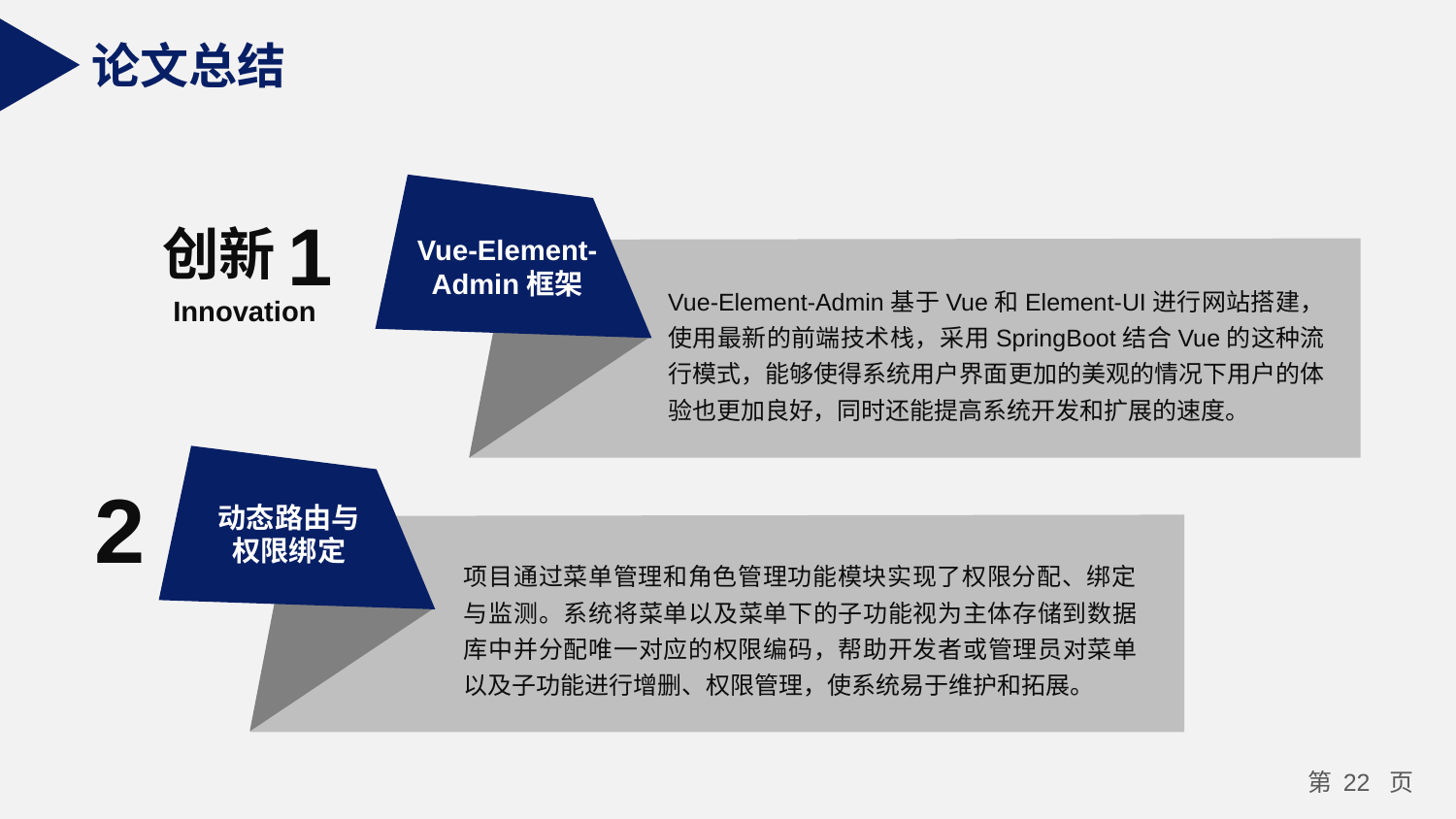

论文总结

Vue-Element-Admin框架

Vue-Element-Admin基于Vue和Element-UI进行网站搭建，使用最新的前端技术栈，采用SpringBoot结合Vue的这种流行模式，能够使得系统用户界面更加的美观的情况下用户的体验也更加良好，同时还能提高系统开发和扩展的速度。

1
创新
Innovation

动态路由与
权限绑定

项目通过菜单管理和角色管理功能模块实现了权限分配、绑定与监测。系统将菜单以及菜单下的子功能视为主体存储到数据库中并分配唯一对应的权限编码，帮助开发者或管理员对菜单以及子功能进行增删、权限管理，使系统易于维护和拓展。

2